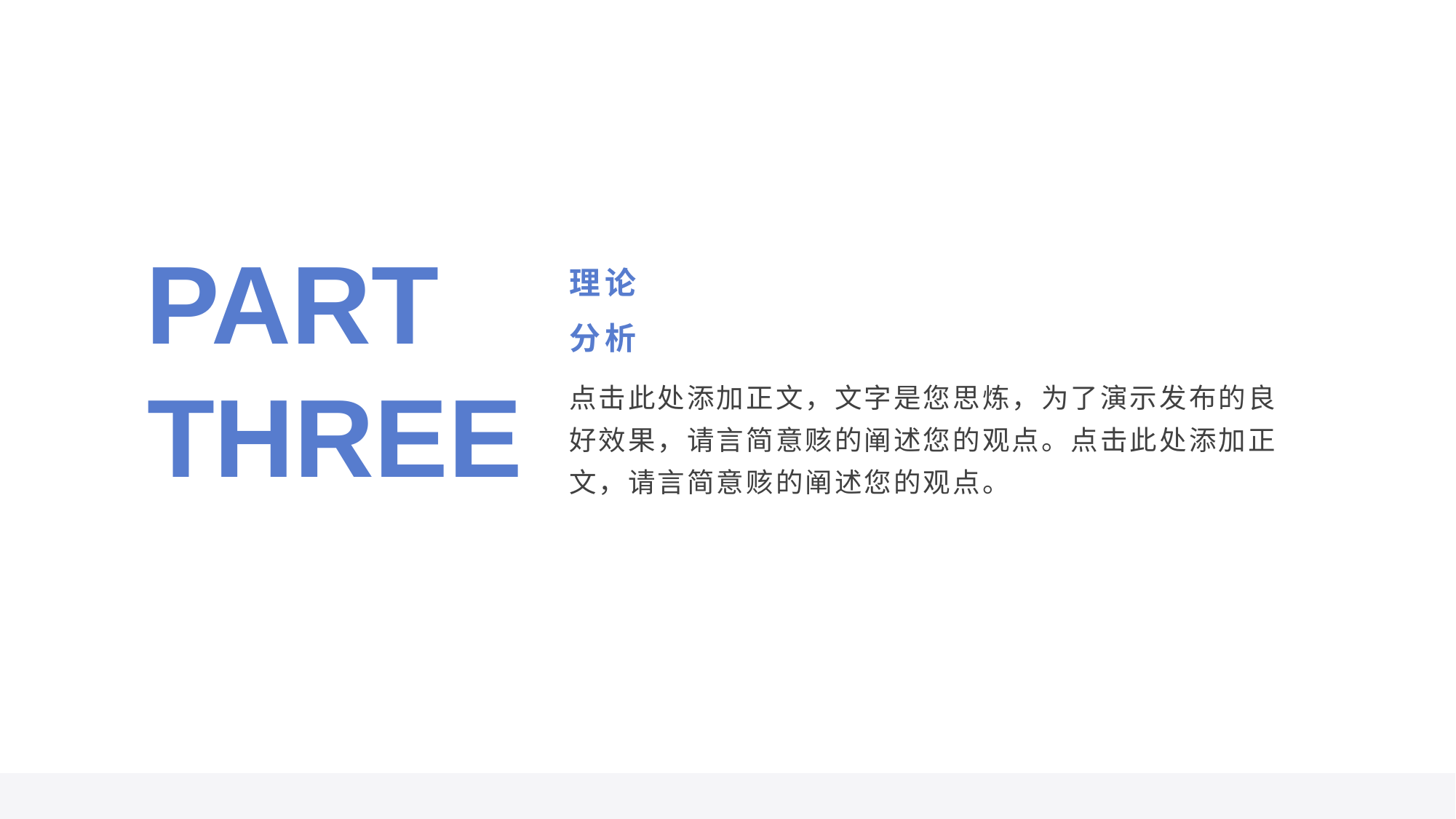

PARTTHREE
# 理论
分析
点击此处添加正文，文字是您思炼，为了演示发布的良好效果，请言简意赅的阐述您的观点。点击此处添加正文，请言简意赅的阐述您的观点。